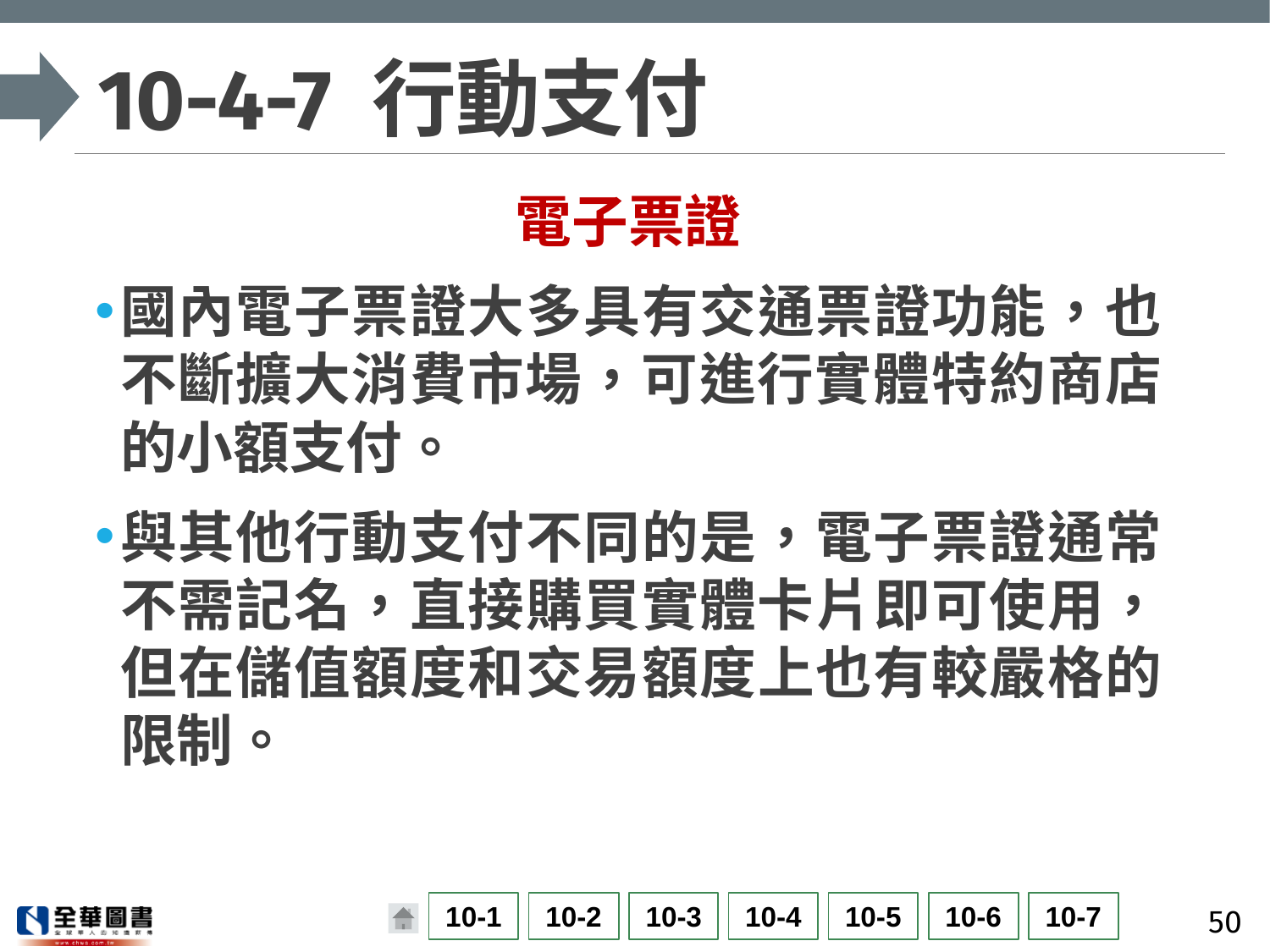

# 10-4-7 行動支付
電子票證
國內電子票證大多具有交通票證功能，也不斷擴大消費市場，可進行實體特約商店的小額支付。
與其他行動支付不同的是，電子票證通常不需記名，直接購買實體卡片即可使用，但在儲值額度和交易額度上也有較嚴格的限制。
50